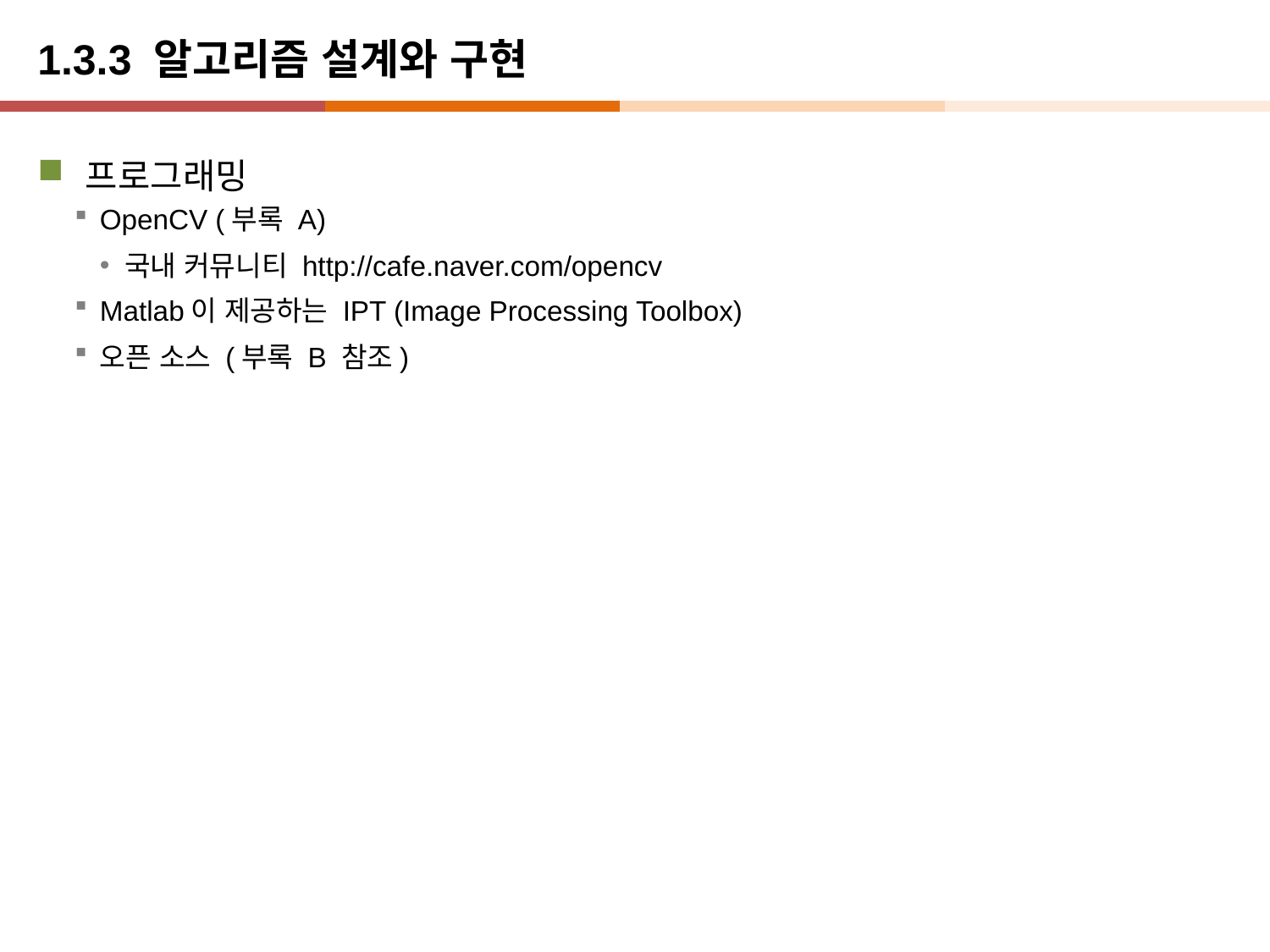

# 1.3.3 알고리즘 설계와 구현
프로그래밍
OpenCV (부록 A)
국내 커뮤니티 http://cafe.naver.com/opencv
Matlab이 제공하는 IPT (Image Processing Toolbox)
오픈 소스 (부록 B 참조)